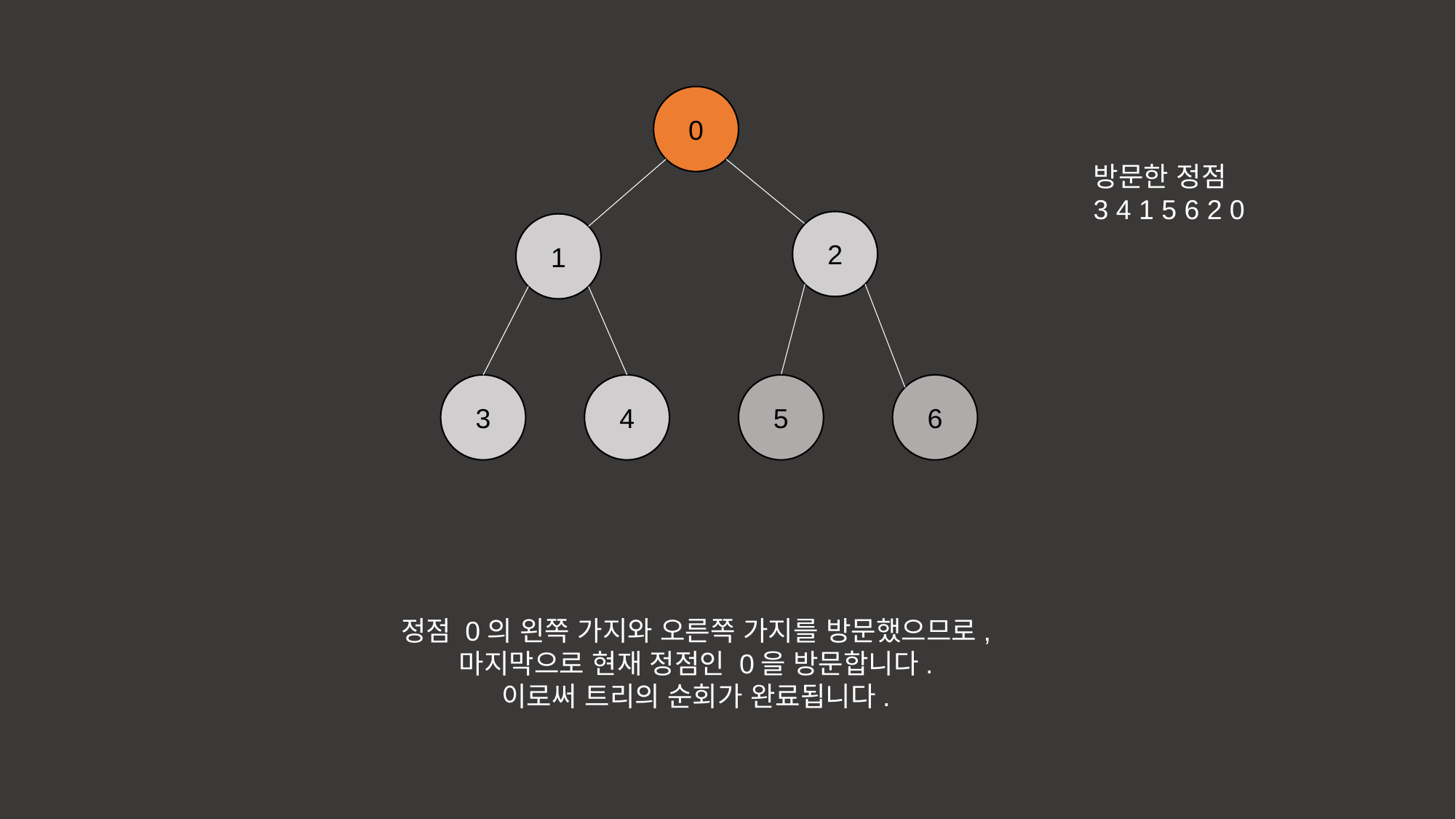

0
방문한 정점
3 4 1 5 6 2 0

2
1
3
4
5
6
정점 0의 왼쪽 가지와 오른쪽 가지를 방문했으므로,
마지막으로 현재 정점인 0을 방문합니다.
이로써 트리의 순회가 완료됩니다.